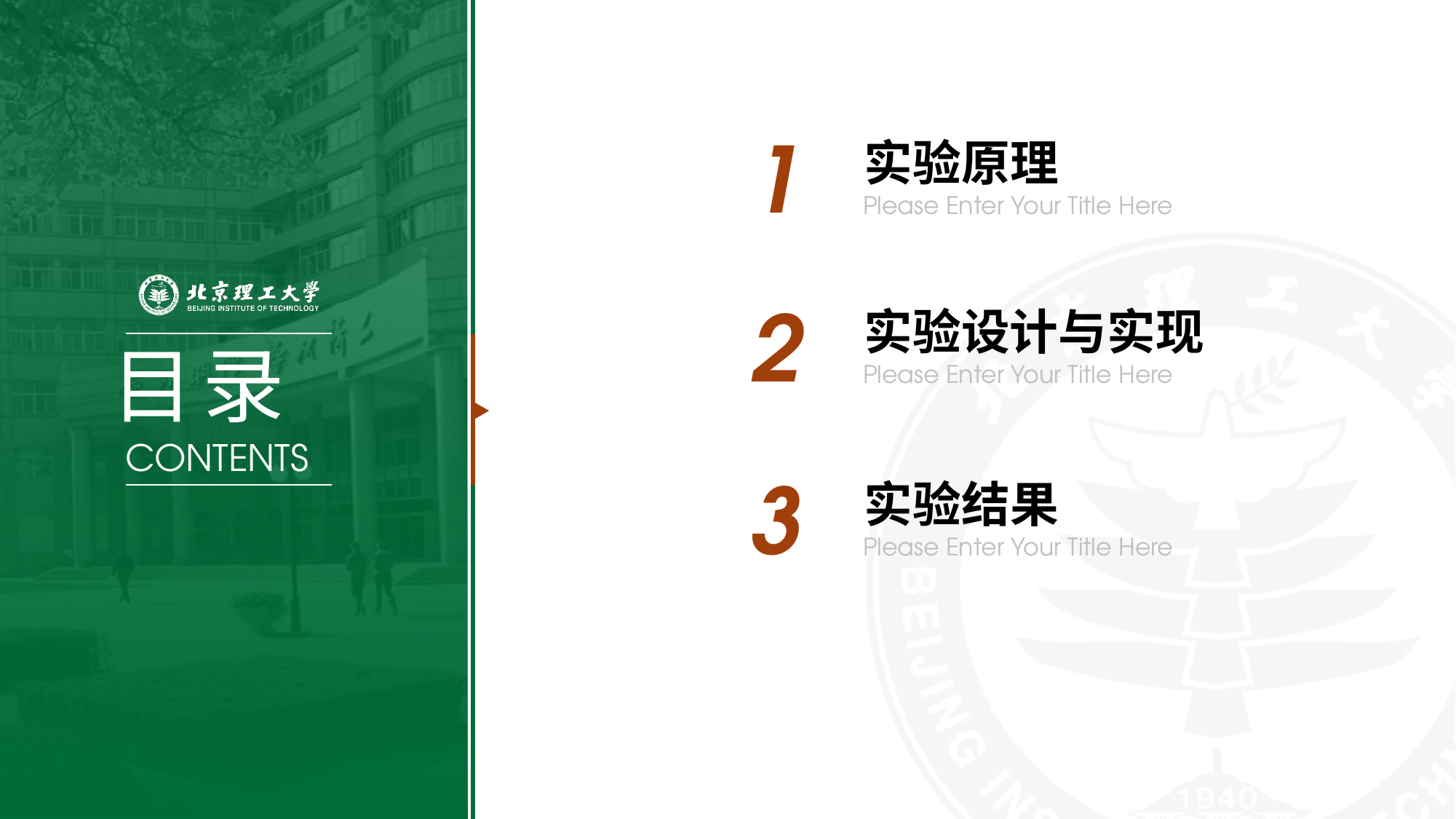

1
实验原理
Please Enter Your Title Here
2
实验设计与实现
Please Enter Your Title Here
3
实验结果
Please Enter Your Title Here